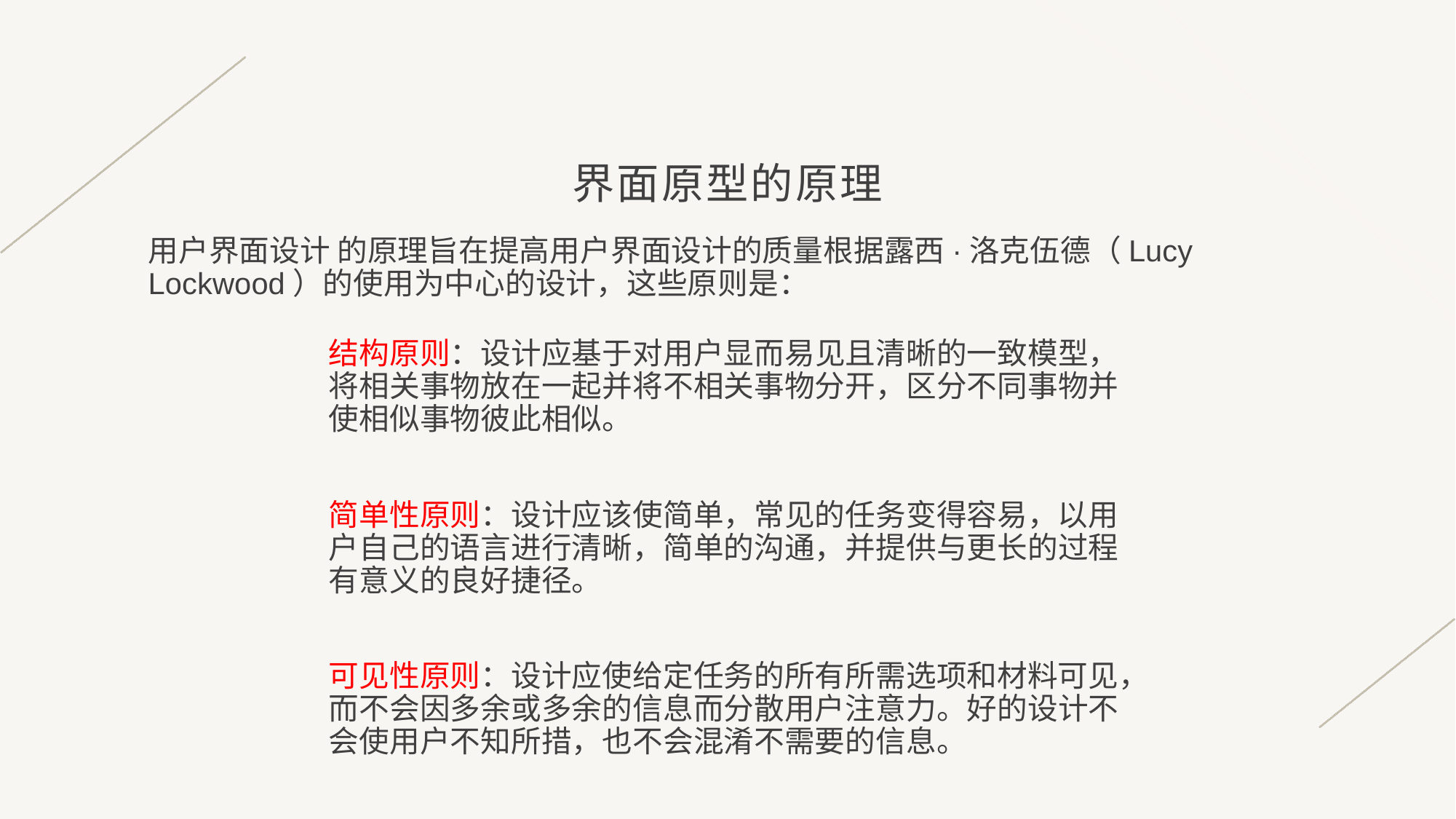

# 界面原型的原理
用户界面设计 的原理旨在提高用户界面设计的质量根据露西·洛克伍德（Lucy Lockwood）的使用为中心的设计，这些原则是：

结构原则：设计应基于对用户显而易见且清晰的一致模型，将相关事物放在一起并将不相关事物分开，区分不同事物并使相似事物彼此相似。

简单性原则：设计应该使简单，常见的任务变得容易，以用户自己的语言进行清晰，简单的沟通，并提供与更长的过程有意义的良好捷径。

可见性原则：设计应使给定任务的所有所需选项和材料可见，而不会因多余或多余的信息而分散用户注意力。好的设计不会使用户不知所措，也不会混淆不需要的信息。

4